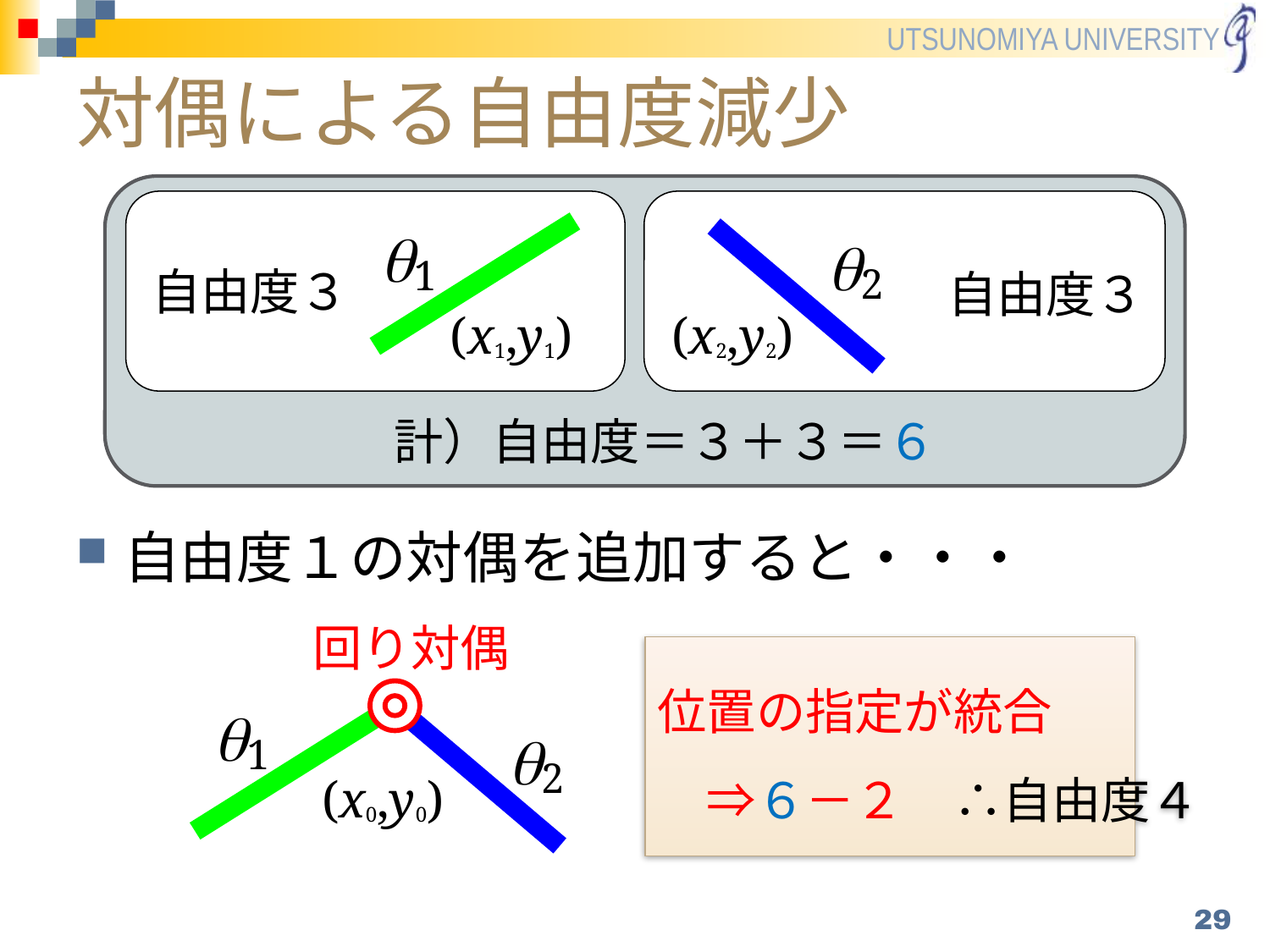

# 対偶による自由度減少

 θ1
 θ2

自由度３
自由度３
 (x1,y1)
 (x2,y2)
計）自由度＝３＋３＝６
自由度１の対偶を追加すると・・・
回り対偶
位置の指定が統合
　⇒６－２　∴自由度４

 θ1

 θ2
 (x0,y0)

29